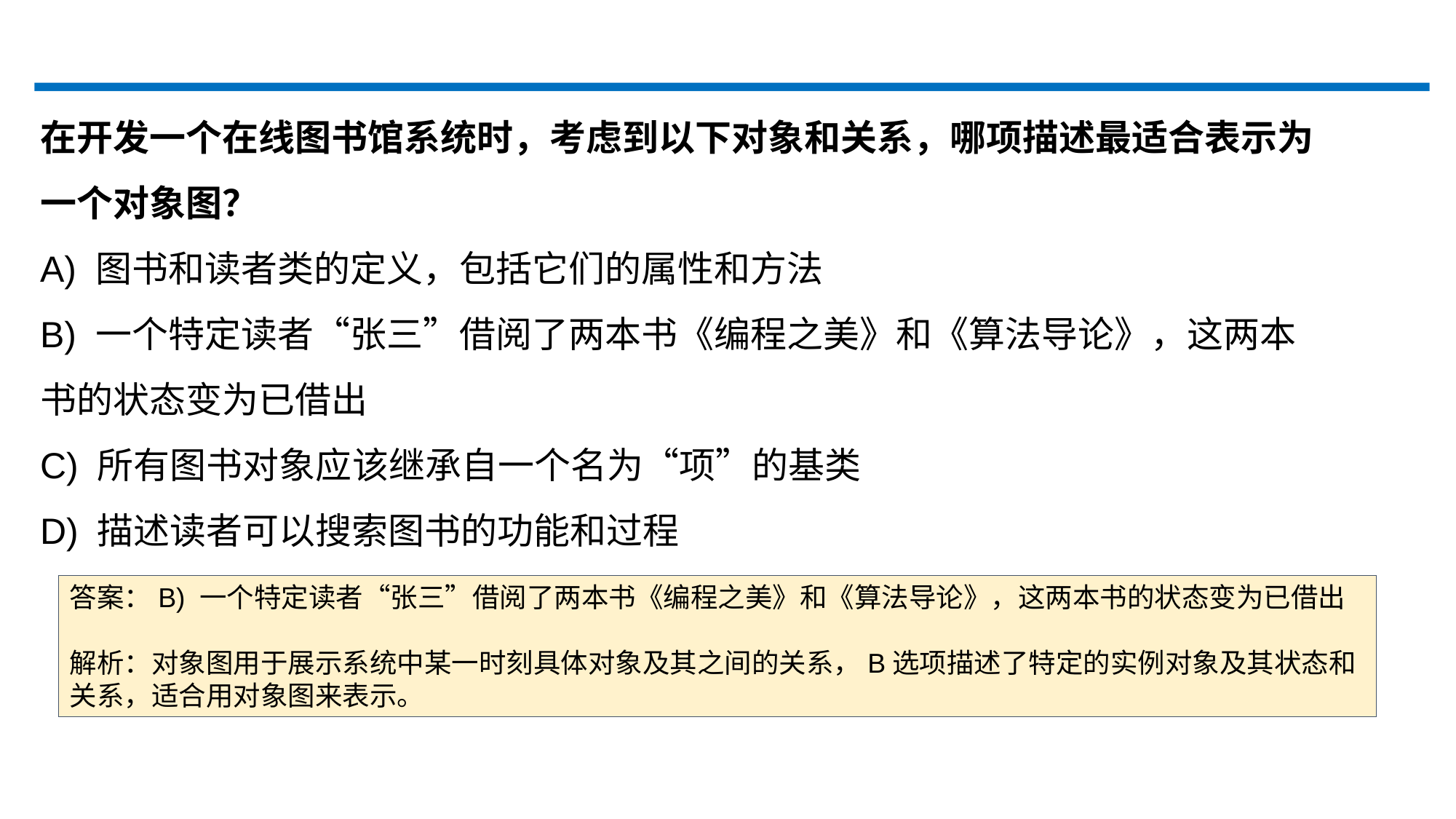

在开发一个在线图书馆系统时，考虑到以下对象和关系，哪项描述最适合表示为一个对象图？
A) 图书和读者类的定义，包括它们的属性和方法
B) 一个特定读者“张三”借阅了两本书《编程之美》和《算法导论》，这两本书的状态变为已借出
C) 所有图书对象应该继承自一个名为“项”的基类
D) 描述读者可以搜索图书的功能和过程
答案：B) 一个特定读者“张三”借阅了两本书《编程之美》和《算法导论》，这两本书的状态变为已借出

解析：对象图用于展示系统中某一时刻具体对象及其之间的关系，B选项描述了特定的实例对象及其状态和关系，适合用对象图来表示。